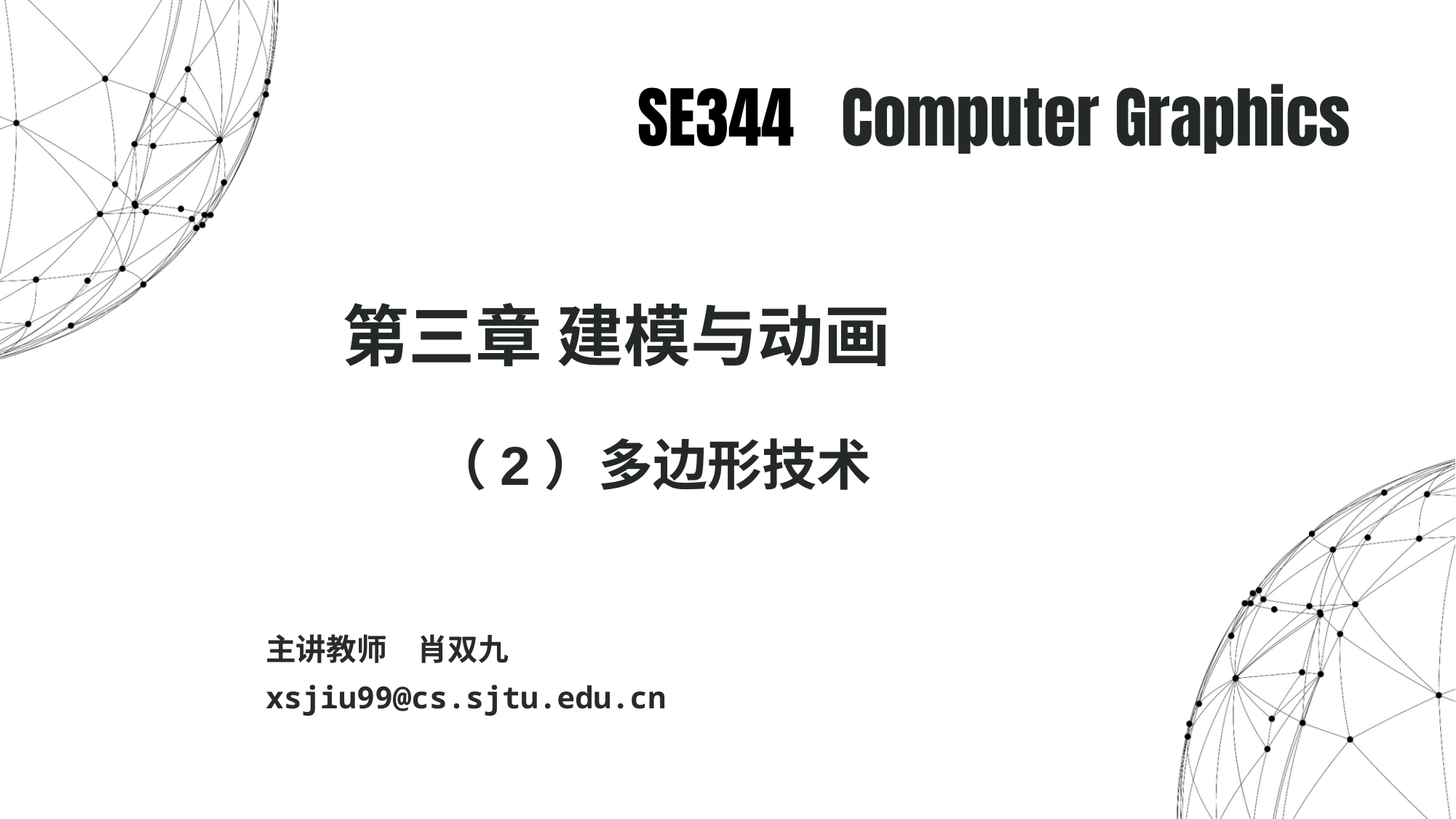

SE344   Computer Graphics
    第三章 建模与动画

              （2）多边形技术

主讲教师　肖双九
xsjiu99@cs.sjtu.edu.cn